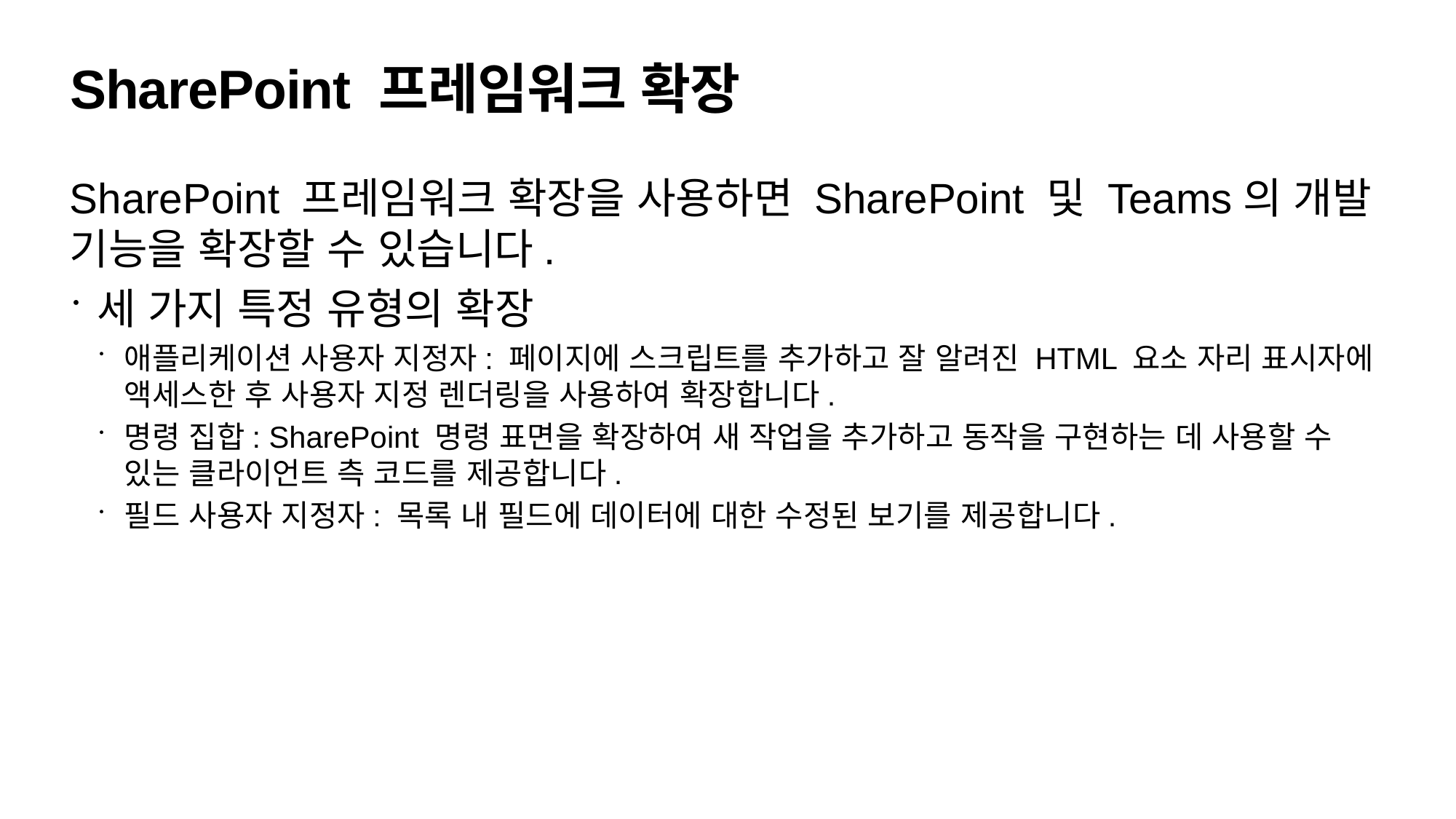

# SharePoint 프레임워크 확장
SharePoint 프레임워크 확장을 사용하면 SharePoint 및 Teams의 개발 기능을 확장할 수 있습니다.
세 가지 특정 유형의 확장
애플리케이션 사용자 지정자: 페이지에 스크립트를 추가하고 잘 알려진 HTML 요소 자리 표시자에 액세스한 후 사용자 지정 렌더링을 사용하여 확장합니다.
명령 집합: SharePoint 명령 표면을 확장하여 새 작업을 추가하고 동작을 구현하는 데 사용할 수 있는 클라이언트 측 코드를 제공합니다.
필드 사용자 지정자: 목록 내 필드에 데이터에 대한 수정된 보기를 제공합니다.